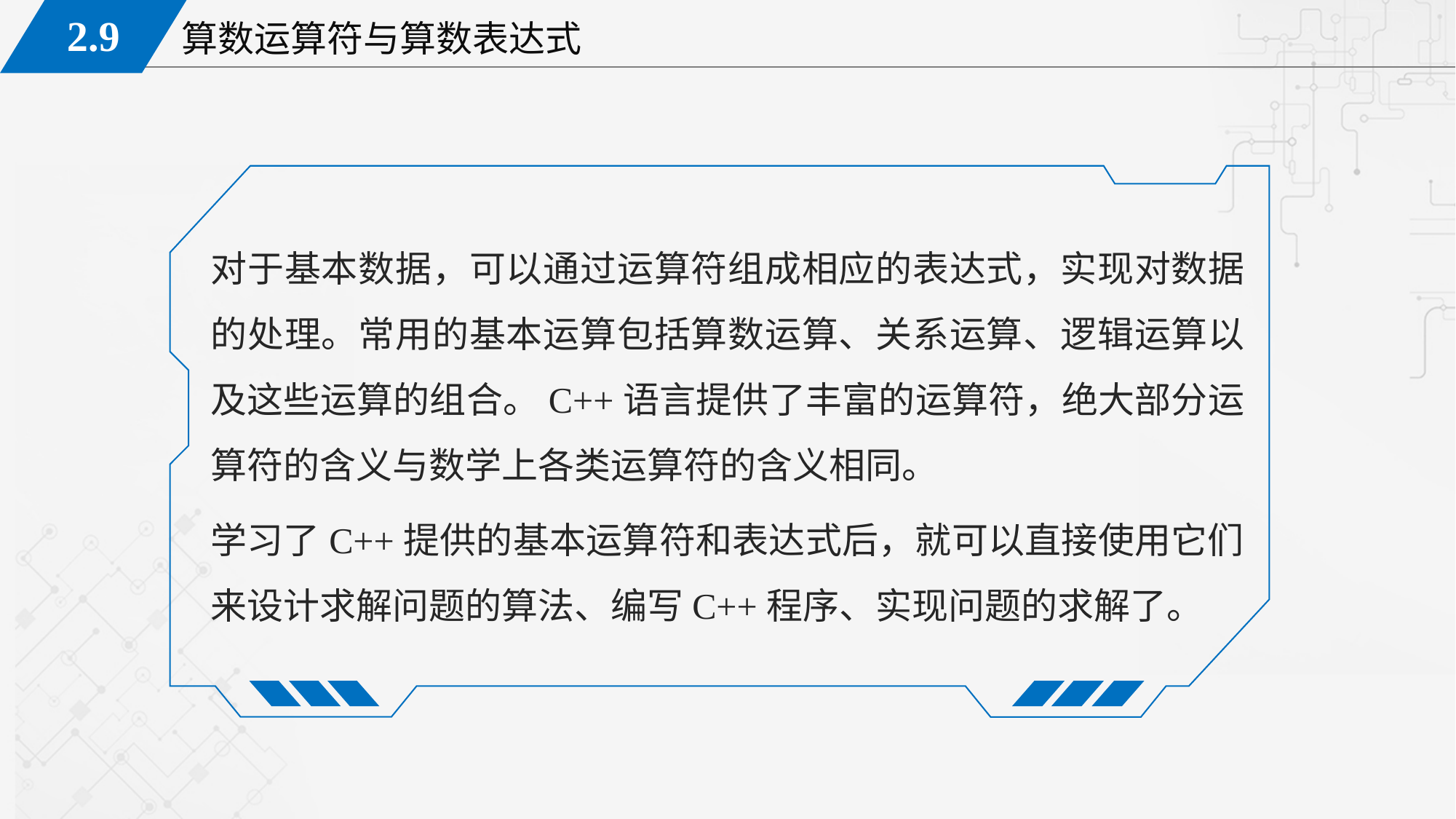

对于基本数据，可以通过运算符组成相应的表达式，实现对数据的处理。常用的基本运算包括算数运算、关系运算、逻辑运算以及这些运算的组合。C++语言提供了丰富的运算符，绝大部分运算符的含义与数学上各类运算符的含义相同。
学习了C++提供的基本运算符和表达式后，就可以直接使用它们来设计求解问题的算法、编写C++程序、实现问题的求解了。